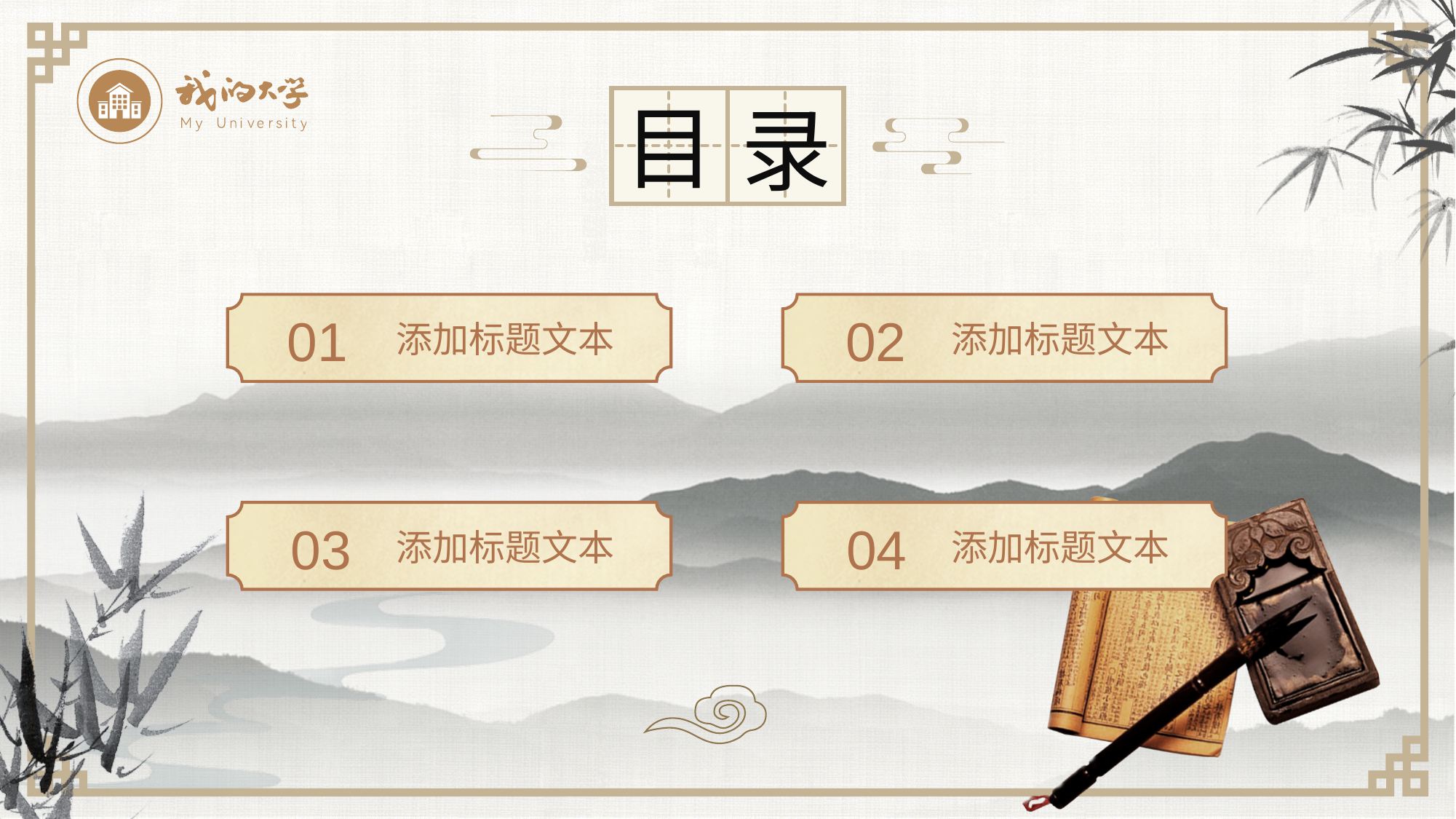

目
录

01
添加标题文本

02
添加标题文本

03
添加标题文本

04
添加标题文本